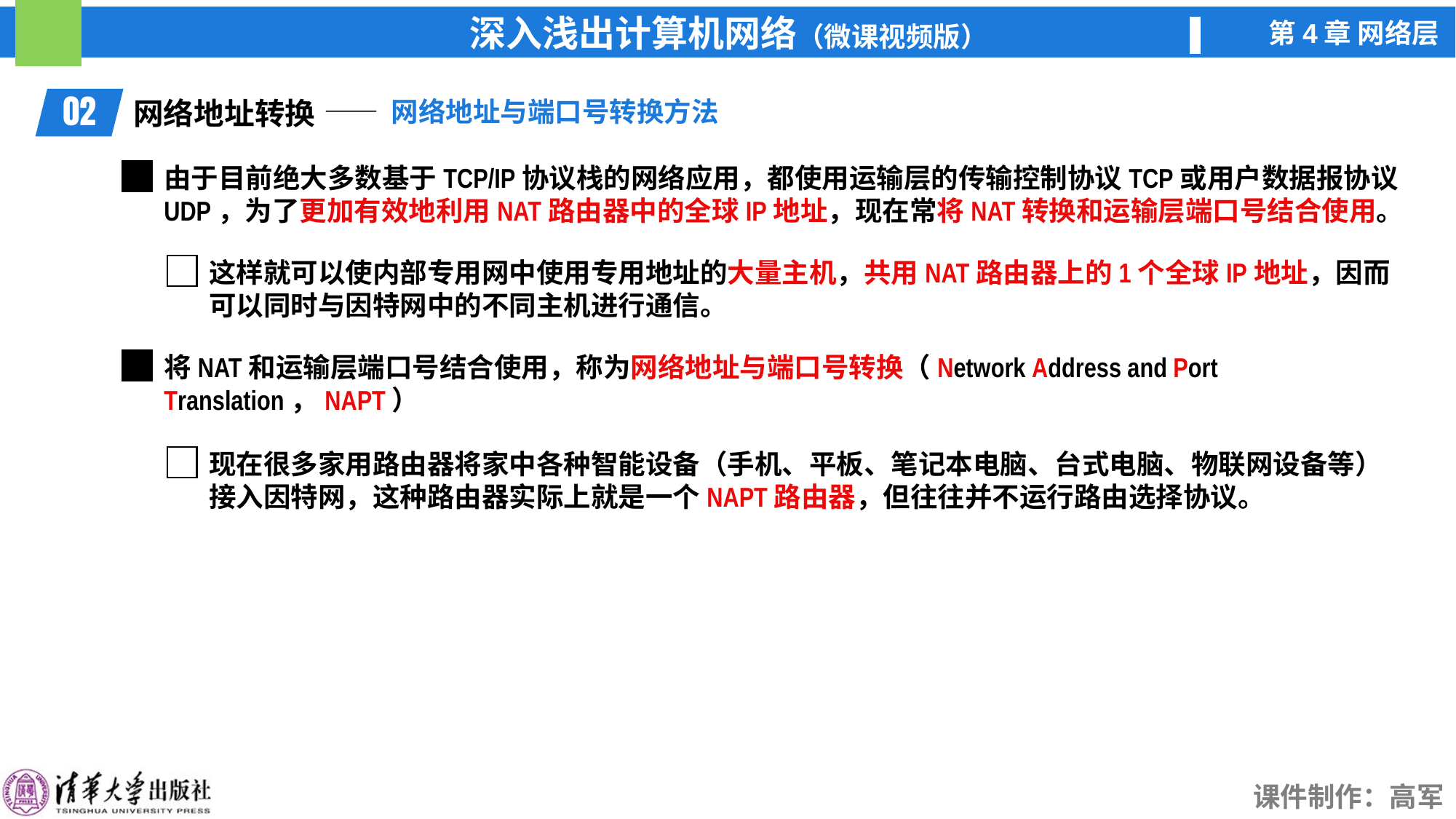

02
网络地址转换
—— 网络地址与端口号转换方法
由于目前绝大多数基于TCP/IP协议栈的网络应用，都使用运输层的传输控制协议TCP或用户数据报协议UDP，为了更加有效地利用NAT路由器中的全球IP地址，现在常将NAT转换和运输层端口号结合使用。

这样就可以使内部专用网中使用专用地址的大量主机，共用NAT路由器上的1个全球IP地址，因而可以同时与因特网中的不同主机进行通信。

将NAT和运输层端口号结合使用，称为网络地址与端口号转换（Network Address and Port Translation，NAPT）

现在很多家用路由器将家中各种智能设备（手机、平板、笔记本电脑、台式电脑、物联网设备等）接入因特网，这种路由器实际上就是一个NAPT路由器，但往往并不运行路由选择协议。